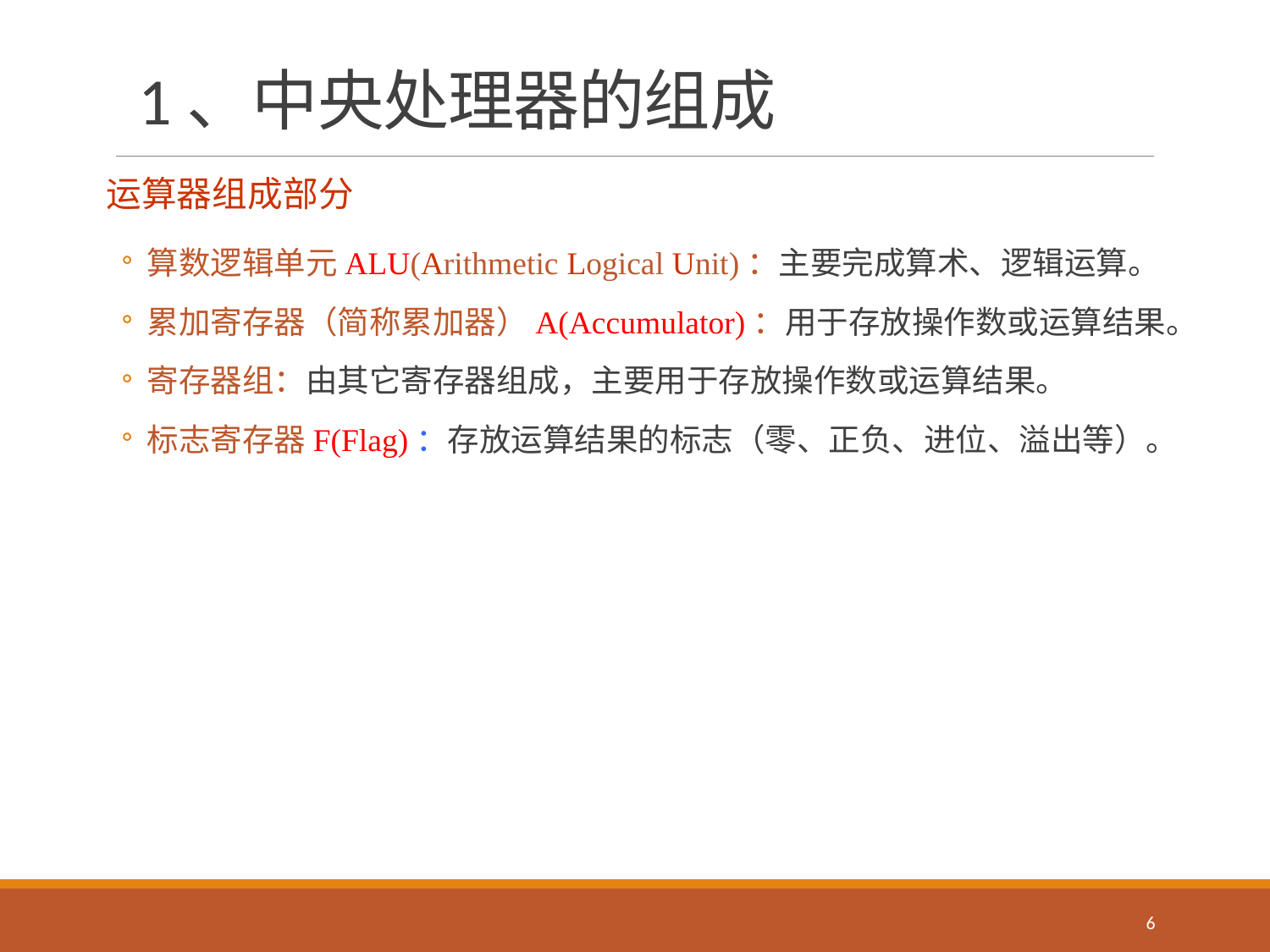

# 1、中央处理器的组成
运算器组成部分
算数逻辑单元ALU(Arithmetic Logical Unit)：主要完成算术、逻辑运算。
累加寄存器（简称累加器）A(Accumulator)：用于存放操作数或运算结果。
寄存器组：由其它寄存器组成，主要用于存放操作数或运算结果。
标志寄存器F(Flag)：存放运算结果的标志（零、正负、进位、溢出等）。

6